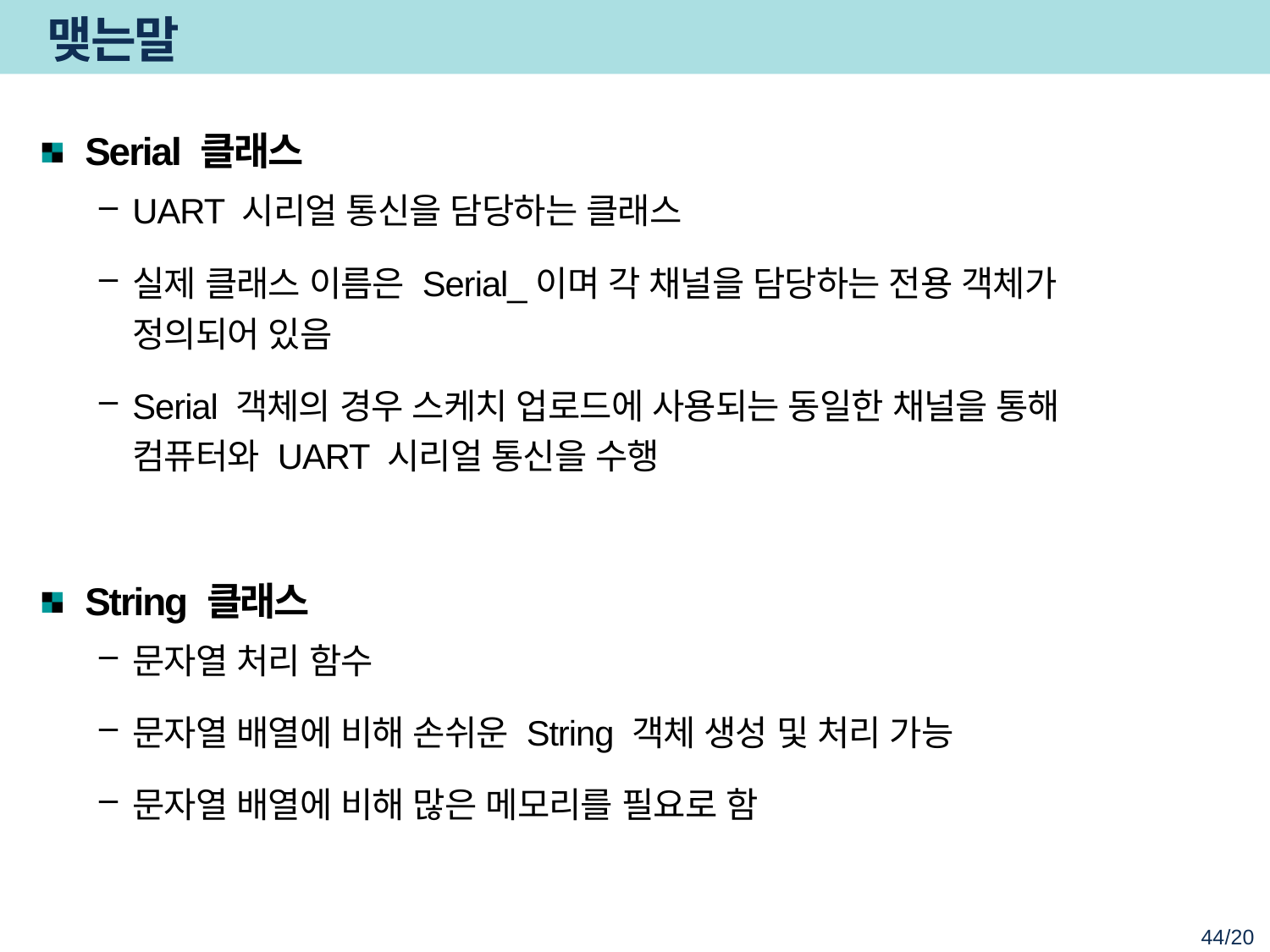

# 맺는말
Serial 클래스
UART 시리얼 통신을 담당하는 클래스
실제 클래스 이름은 Serial_이며 각 채널을 담당하는 전용 객체가 정의되어 있음
Serial 객체의 경우 스케치 업로드에 사용되는 동일한 채널을 통해 컴퓨터와 UART 시리얼 통신을 수행
String 클래스
문자열 처리 함수
문자열 배열에 비해 손쉬운 String 객체 생성 및 처리 가능
문자열 배열에 비해 많은 메모리를 필요로 함